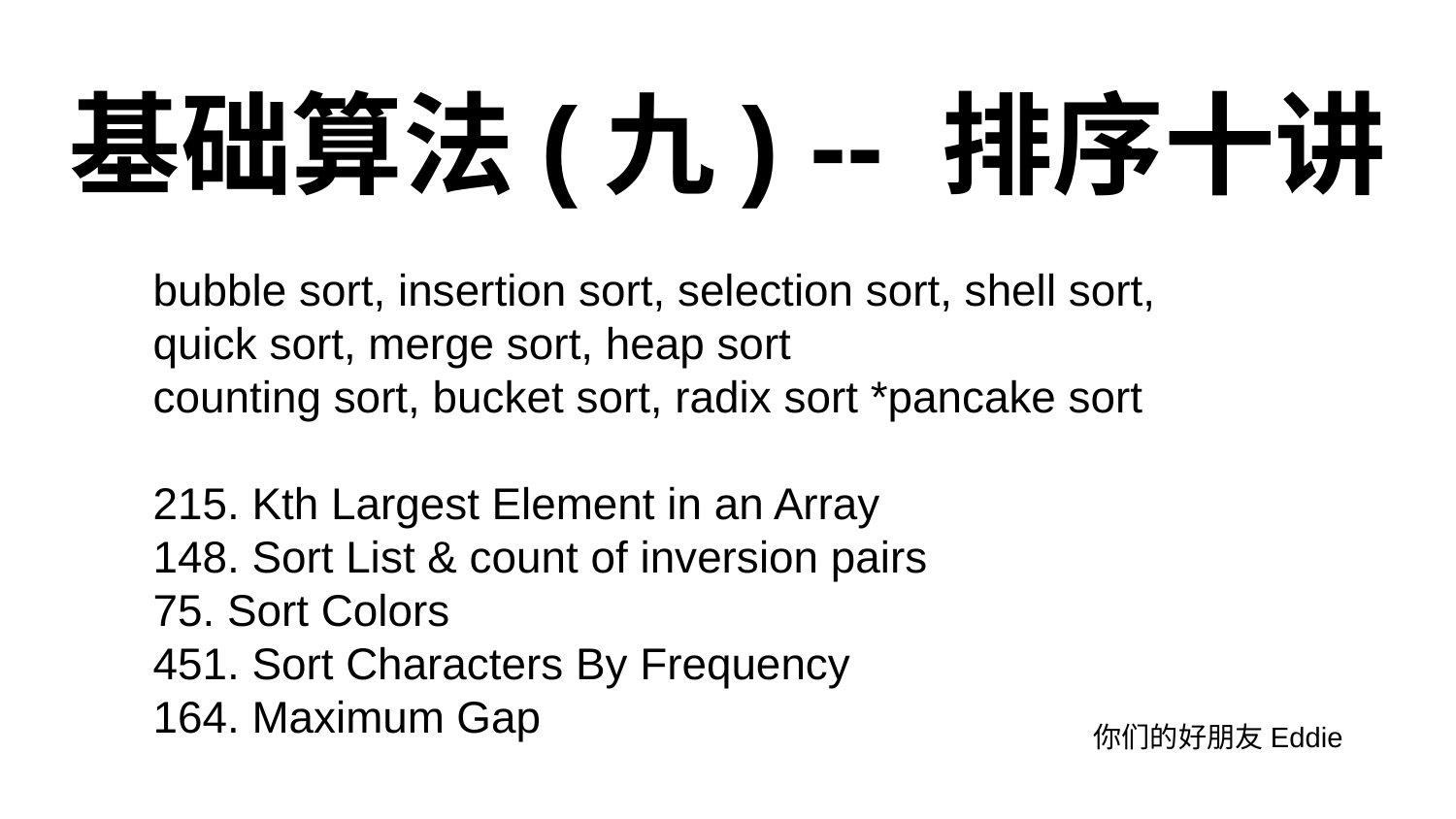

# 基础算法(九) -- 排序十讲
bubble sort, insertion sort, selection sort, shell sort,
quick sort, merge sort, heap sort
counting sort, bucket sort, radix sort *pancake sort

215. Kth Largest Element in an Array
148. Sort List & count of inversion pairs
75. Sort Colors
451. Sort Characters By Frequency
164. Maximum Gap
你们的好朋友Eddie